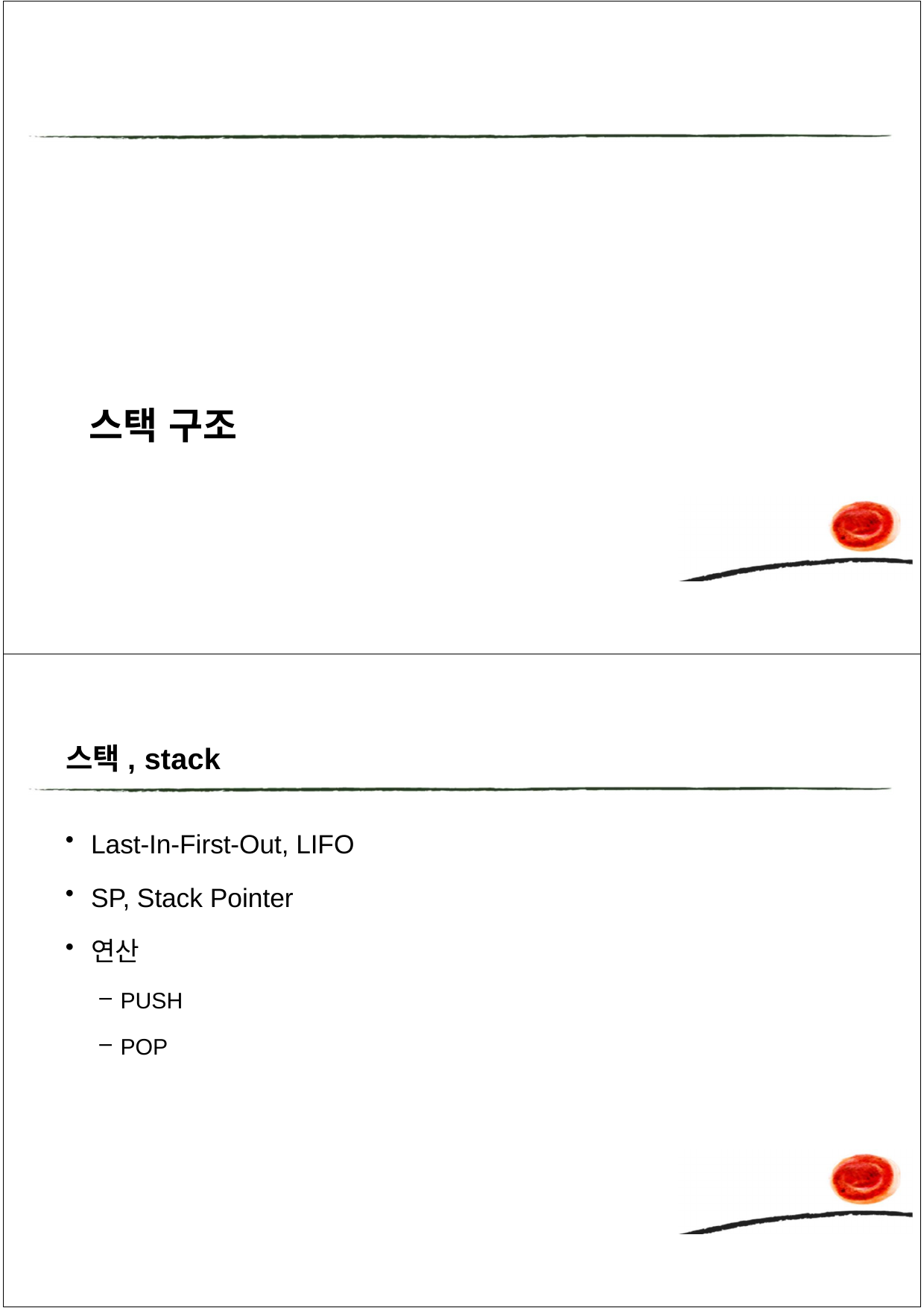

# 스택 구조

스택, stack

Last-In-First-Out, LIFO
SP, Stack Pointer
연산
PUSH
POP